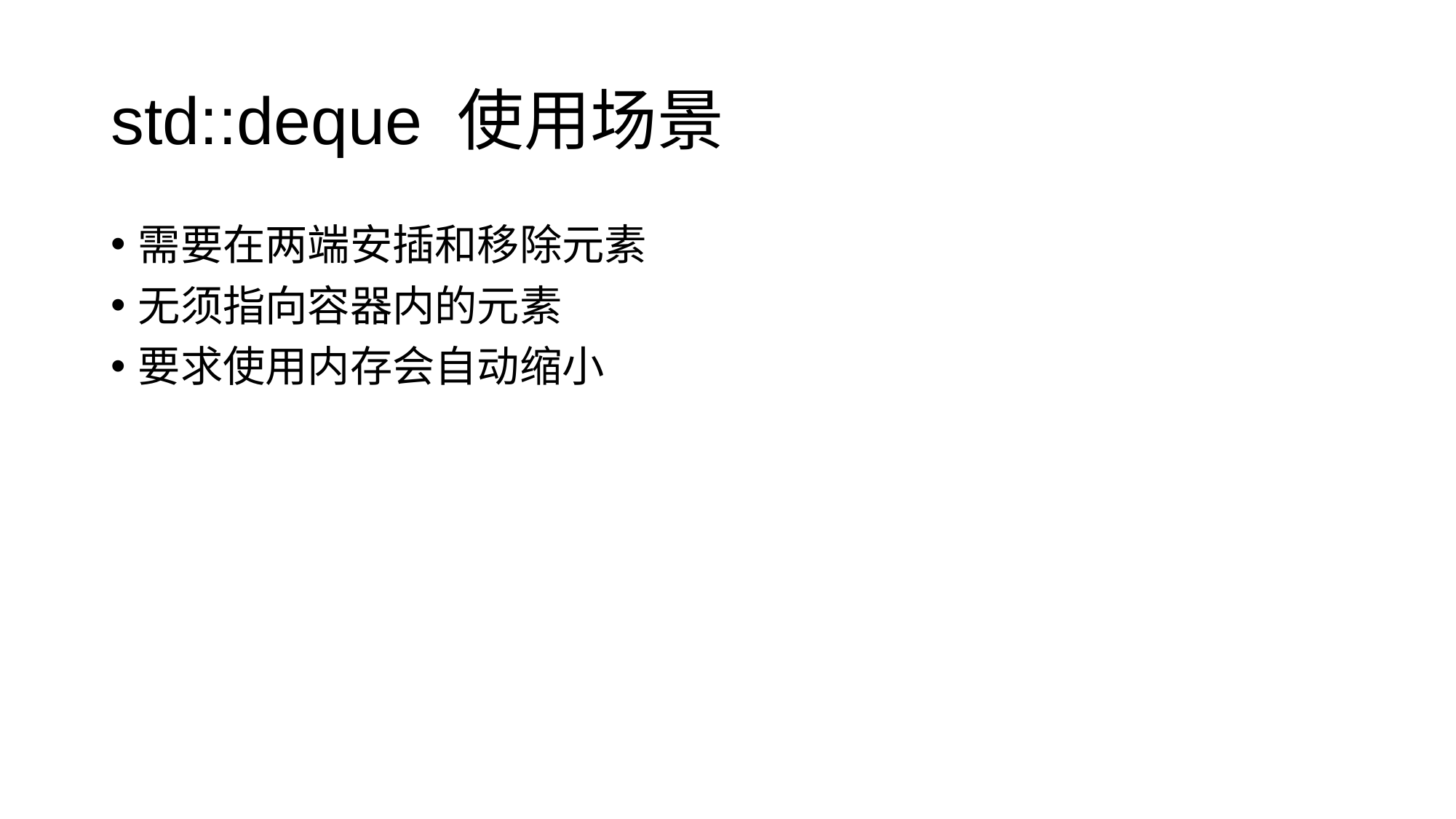

# std::deque 使用场景
需要在两端安插和移除元素
无须指向容器内的元素
要求使用内存会自动缩小